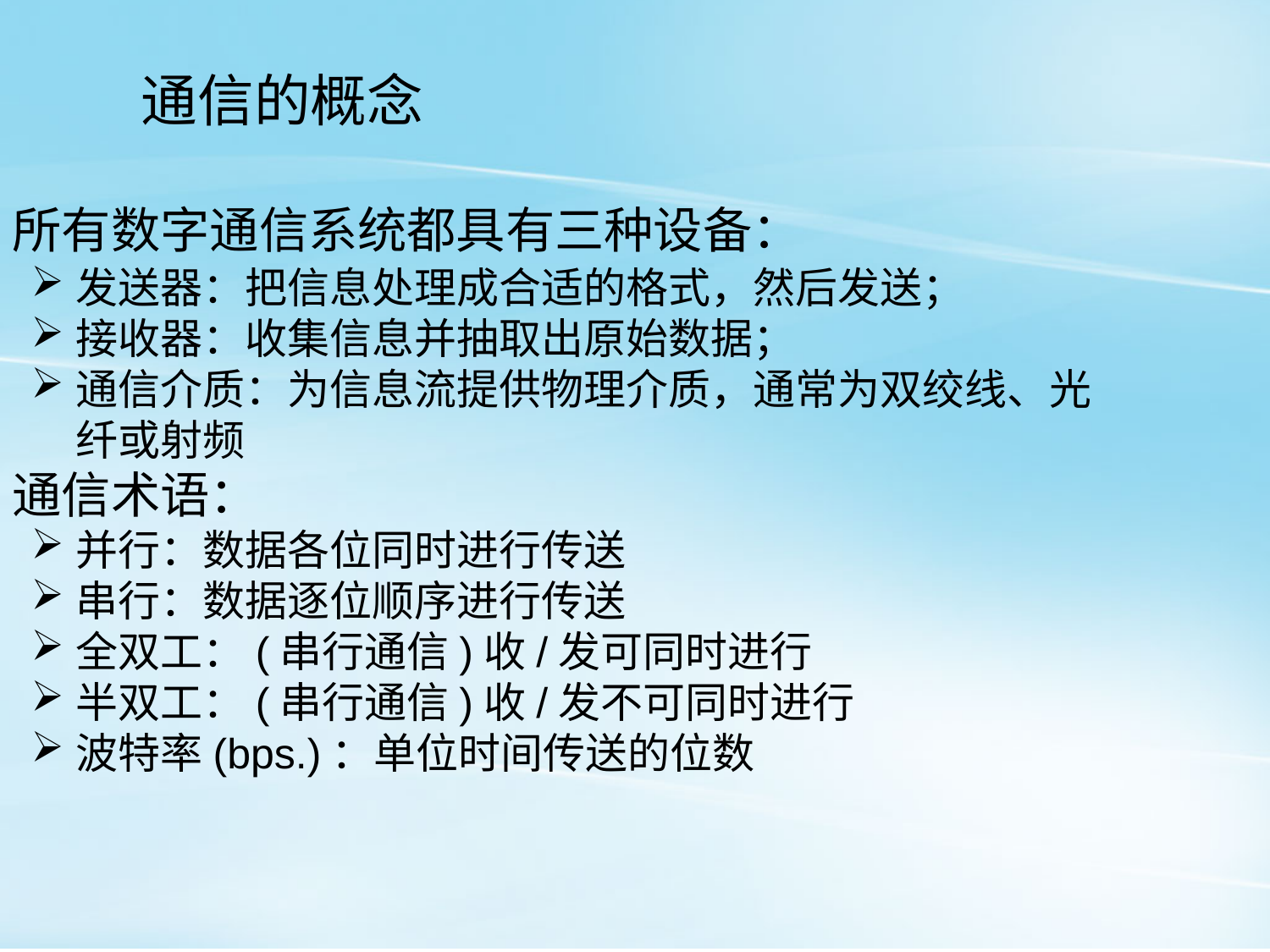

通信的概念
所有数字通信系统都具有三种设备：
发送器：把信息处理成合适的格式，然后发送；
接收器：收集信息并抽取出原始数据；
通信介质：为信息流提供物理介质，通常为双绞线、光纤或射频
通信术语：
并行：数据各位同时进行传送
串行：数据逐位顺序进行传送
全双工：(串行通信)收/发可同时进行
半双工：(串行通信)收/发不可同时进行
波特率(bps.)：单位时间传送的位数